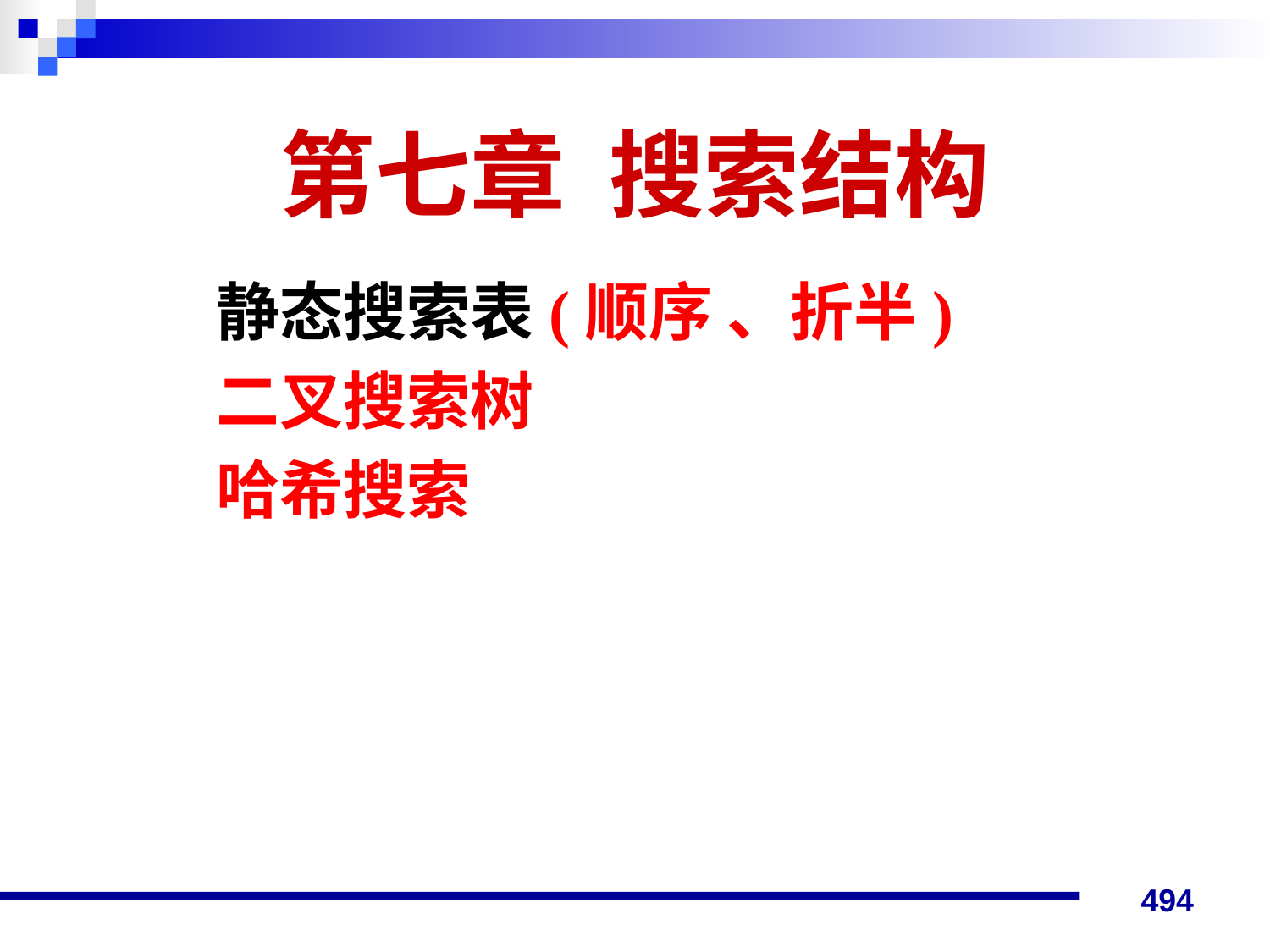

# 第七章  搜索结构
静态搜索表(顺序 、折半)
二叉搜索树
哈希搜索
494